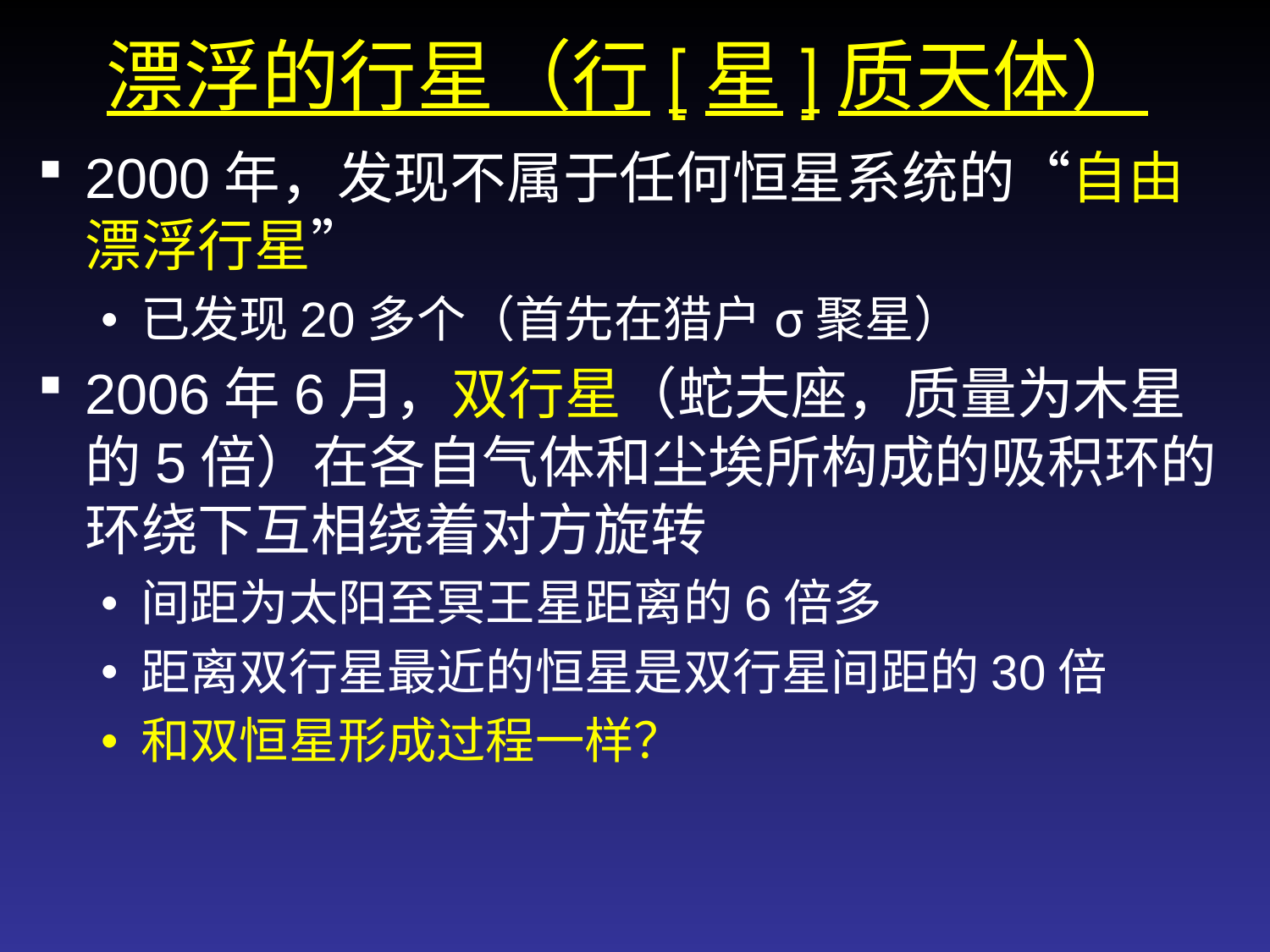

# 漂浮的行星（行[星]质天体）
2000年，发现不属于任何恒星系统的“自由漂浮行星”
已发现20多个（首先在猎户σ聚星）
2006年6月，双行星（蛇夫座，质量为木星的5倍）在各自气体和尘埃所构成的吸积环的环绕下互相绕着对方旋转
间距为太阳至冥王星距离的6倍多
距离双行星最近的恒星是双行星间距的30倍
和双恒星形成过程一样？